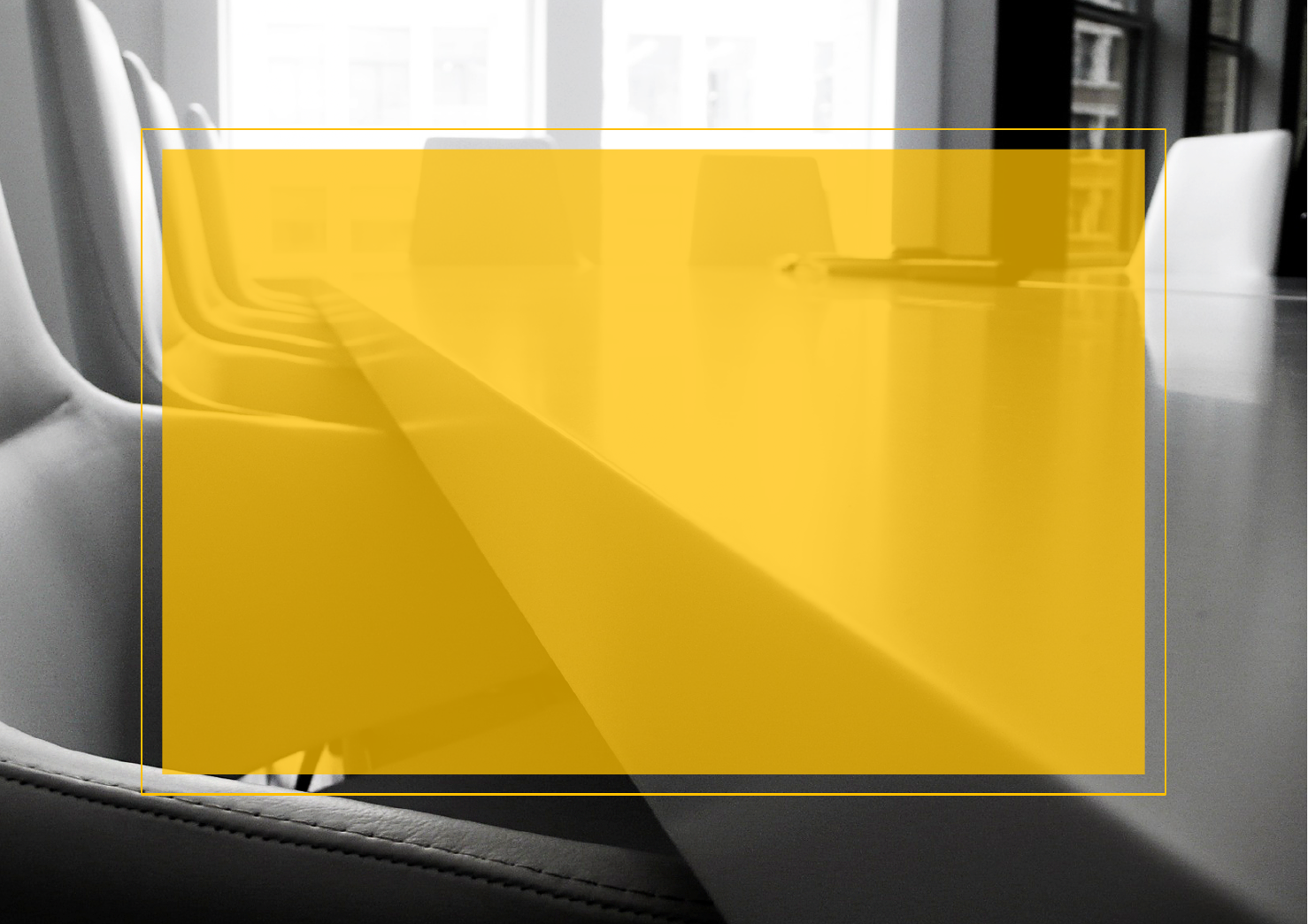

인공지능 U 헬스케어
2 주차
이명진
김기선
김지웅
이호영